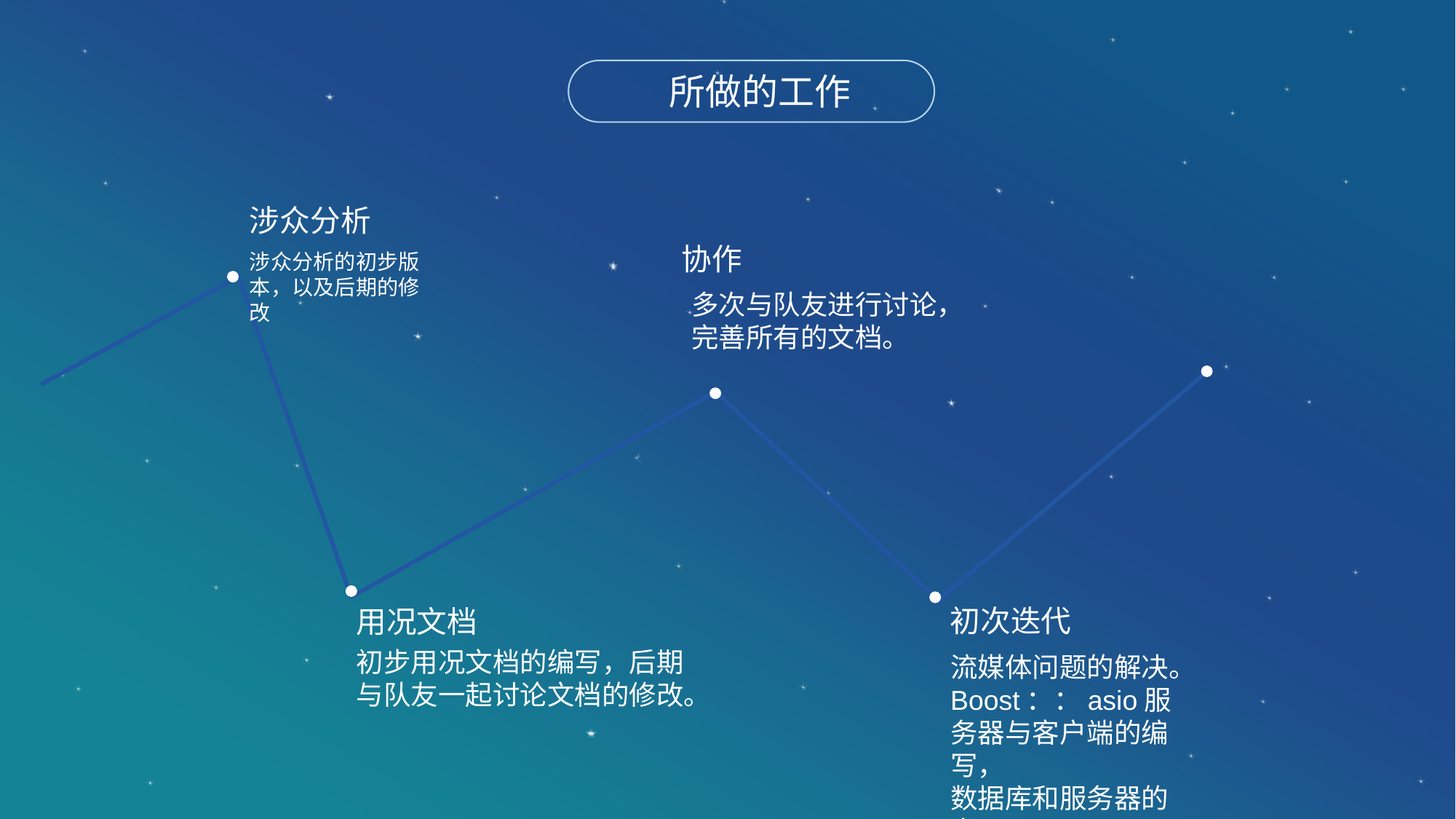

所做的工作
涉众分析
涉众分析的初步版本，以及后期的修改
协作
多次与队友进行讨论，完善所有的文档。

初次迭代
流媒体问题的解决。
Boost：：asio服务器与客户端的编写，
数据库和服务器的交互
用况文档
初步用况文档的编写，后期
与队友一起讨论文档的修改。